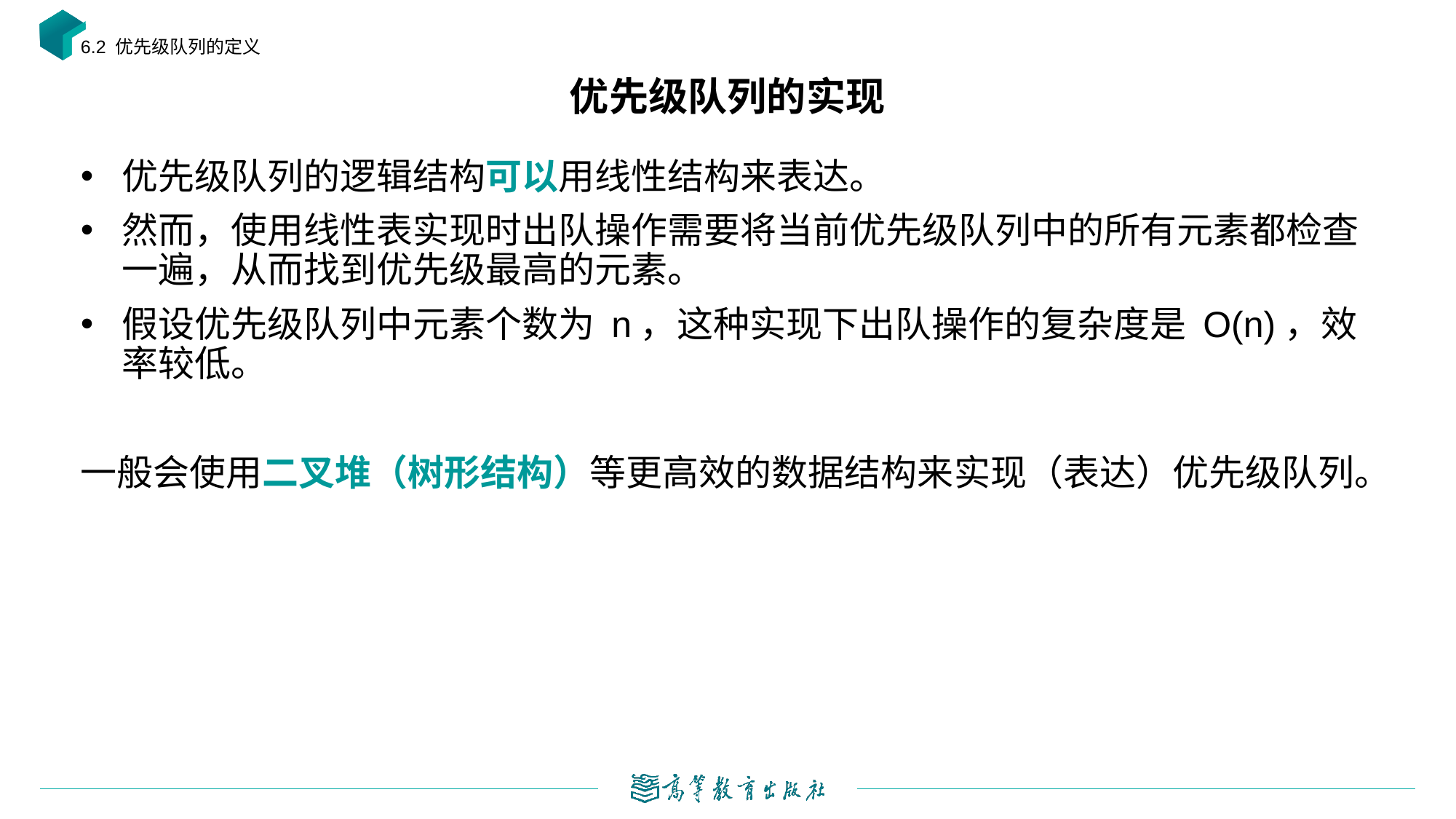

6.2 优先级队列的定义

# 优先级队列的实现
优先级队列的逻辑结构可以用线性结构来表达。
然而，使用线性表实现时出队操作需要将当前优先级队列中的所有元素都检查一遍，从而找到优先级最高的元素。
假设优先级队列中元素个数为 n，这种实现下出队操作的复杂度是 O(n)，效率较低。

一般会使用二叉堆（树形结构）等更高效的数据结构来实现（表达）优先级队列。